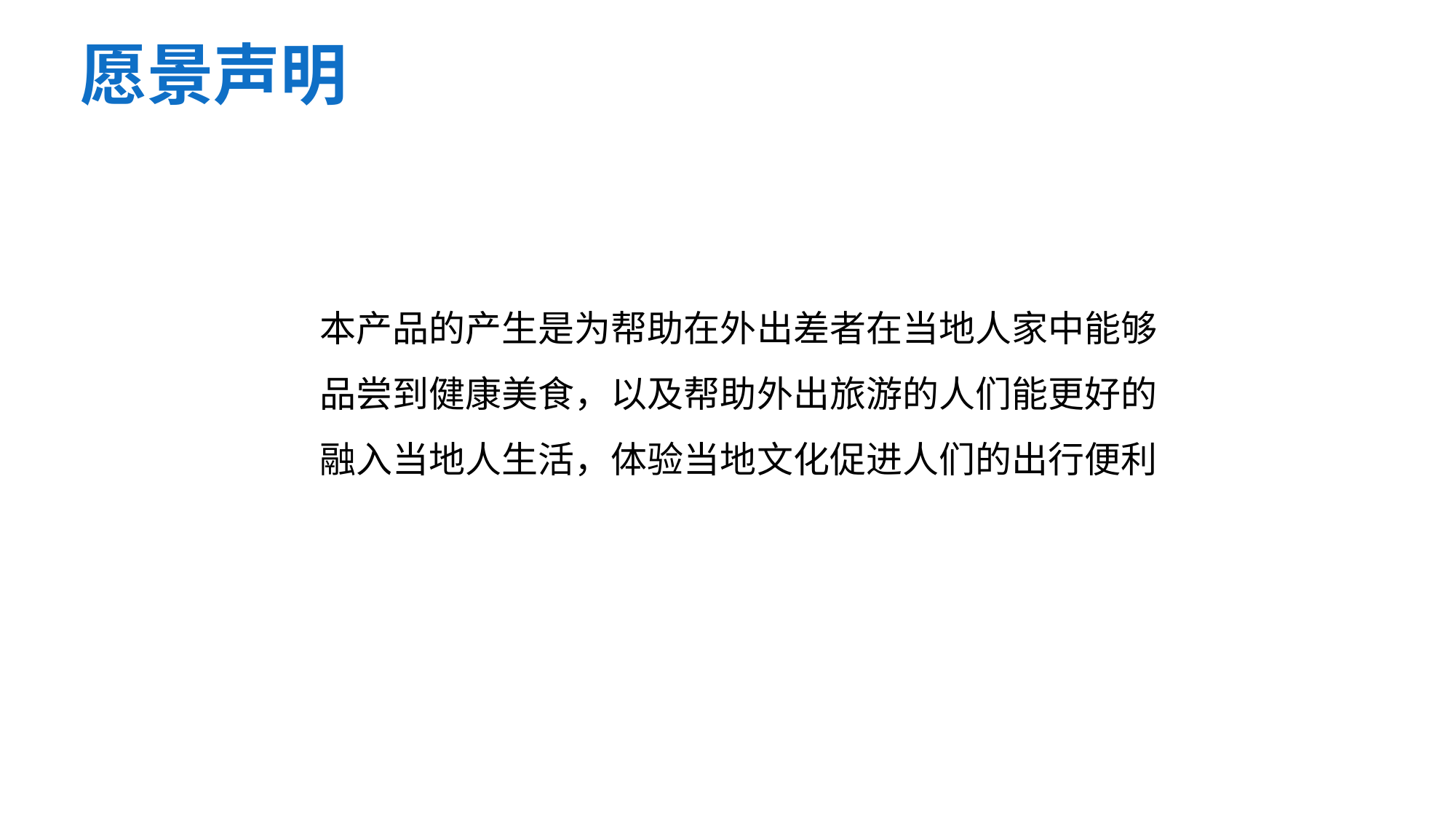

目录
愿景声明
本产品的产生是为帮助在外出差者在当地人家中能够
品尝到健康美食，以及帮助外出旅游的人们能更好的
融入当地人生活，体验当地文化促进人们的出行便利
1
2
3
4